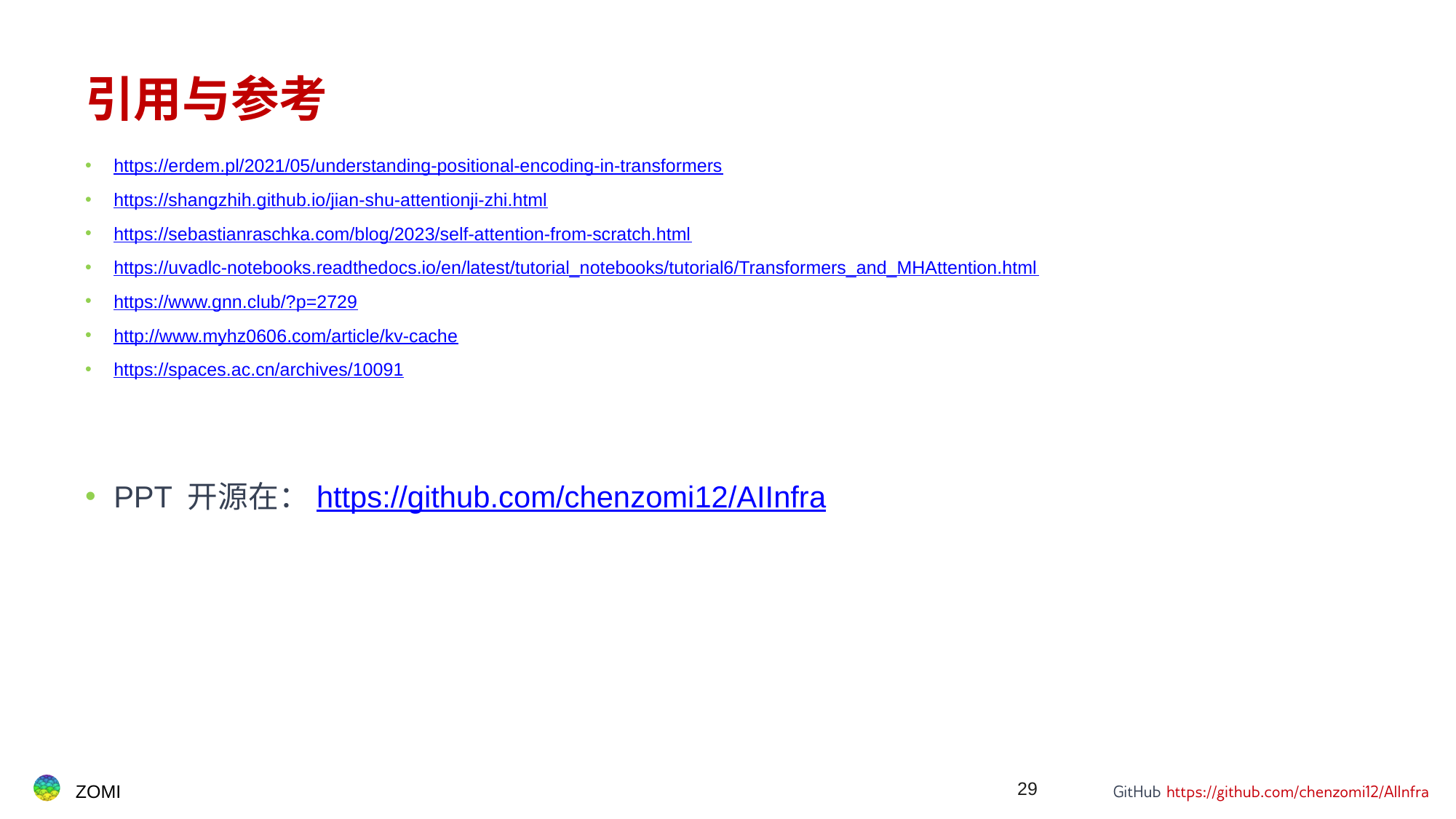

# 引用与参考
https://erdem.pl/2021/05/understanding-positional-encoding-in-transformers
https://shangzhih.github.io/jian-shu-attentionji-zhi.html
https://sebastianraschka.com/blog/2023/self-attention-from-scratch.html
https://uvadlc-notebooks.readthedocs.io/en/latest/tutorial_notebooks/tutorial6/Transformers_and_MHAttention.html
https://www.gnn.club/?p=2729
http://www.myhz0606.com/article/kv-cache
https://spaces.ac.cn/archives/10091

PPT 开源在：https://github.com/chenzomi12/AIInfra